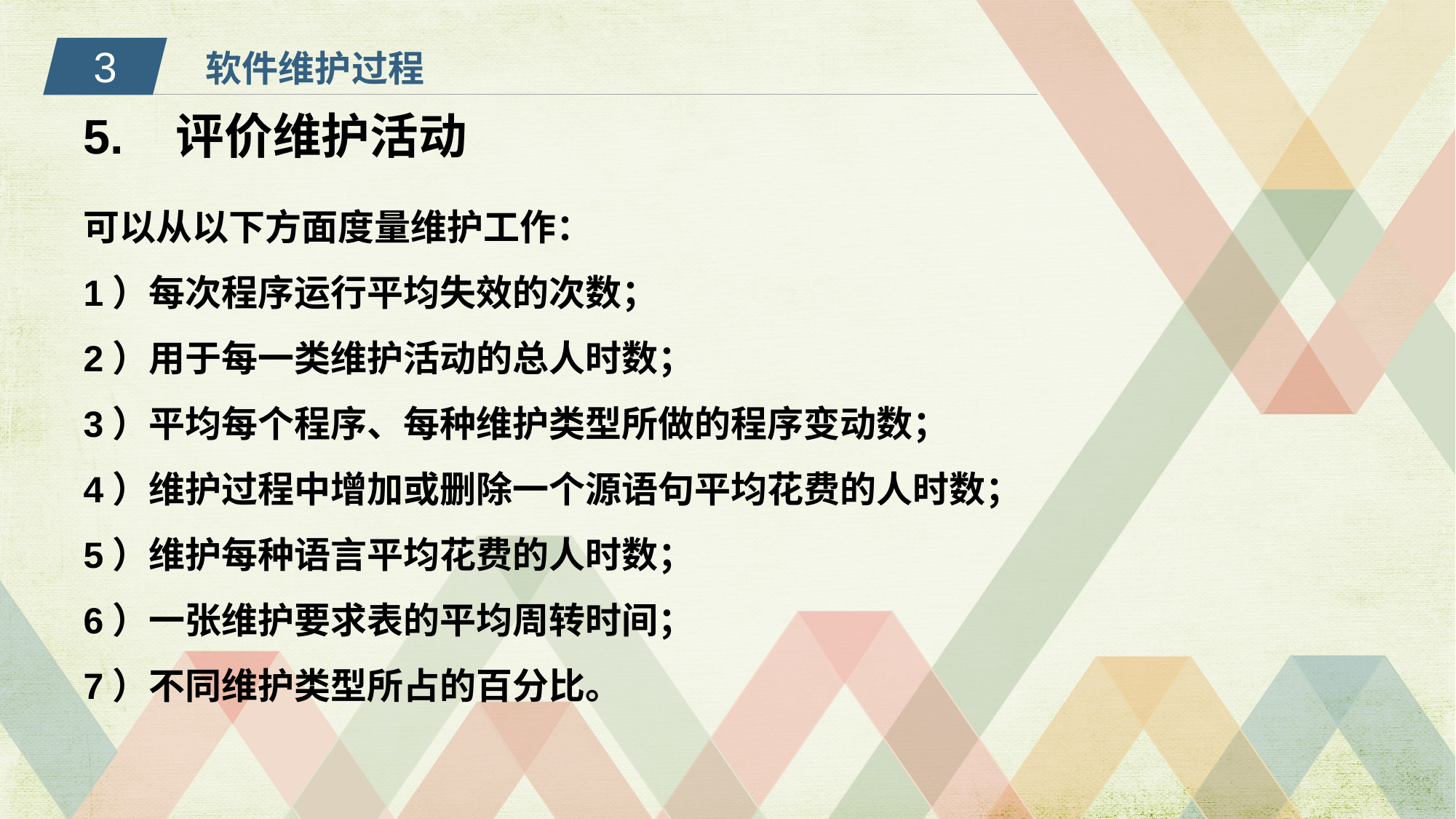

3

软件维护过程
5.   评价维护活动

可以从以下方面度量维护工作：
1）每次程序运行平均失效的次数；
2）用于每一类维护活动的总人时数；
3）平均每个程序、每种维护类型所做的程序变动数；
4）维护过程中增加或删除一个源语句平均花费的人时数；
5）维护每种语言平均花费的人时数；
6）一张维护要求表的平均周转时间；
7）不同维护类型所占的百分比。